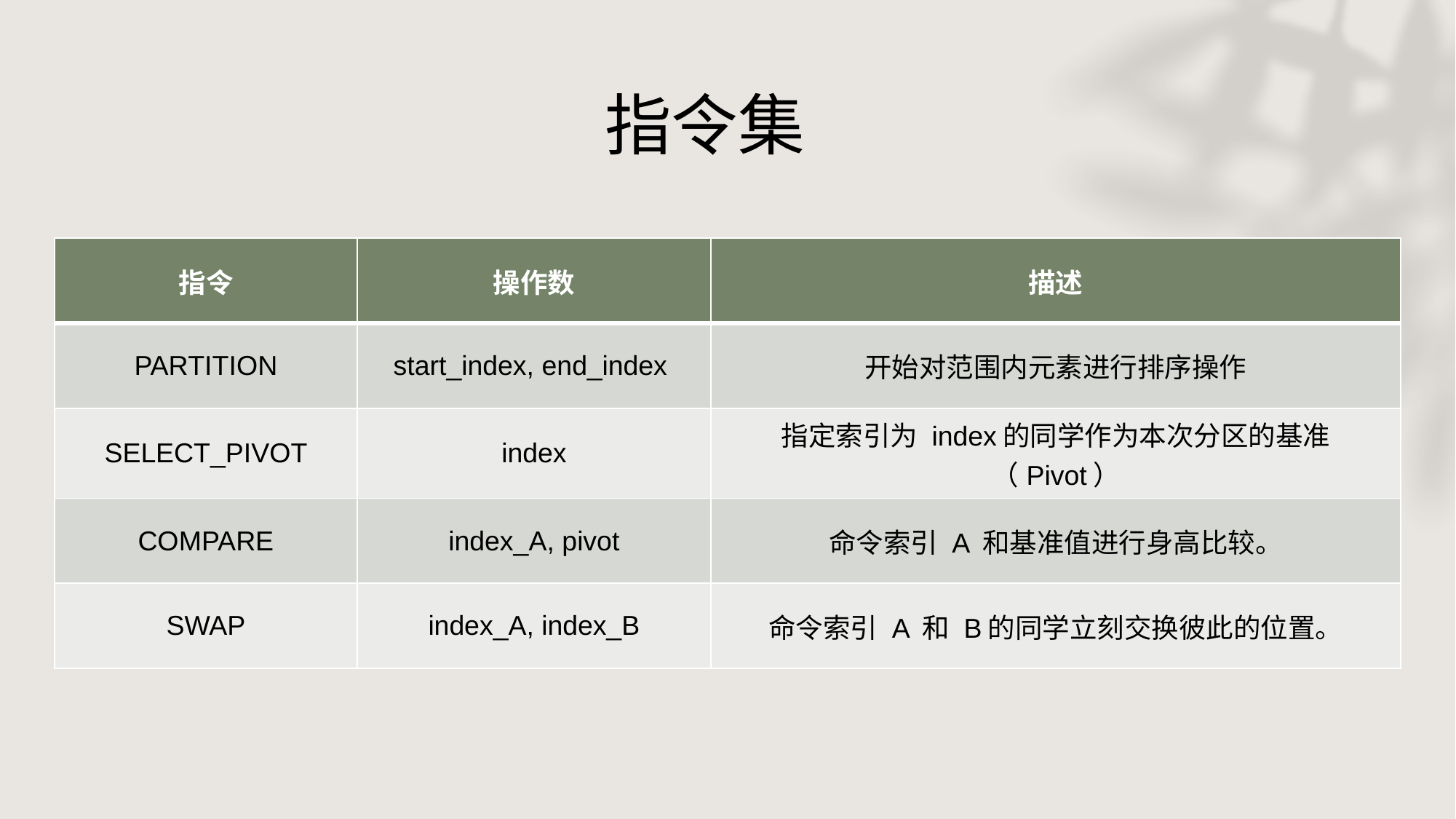

# 指令集
| 指令 | 操作数 | 描述 |
| --- | --- | --- |
| PARTITION | start\_index, end\_index | 开始对范围内元素进行排序操作 |
| SELECT\_PIVOT | index | 指定索引为 index的同学作为本次分区的基准（Pivot） |
| COMPARE | index\_A, pivot | 命令索引 A 和基准值进行身高比较。 |
| SWAP | index\_A, index\_B | 命令索引 A 和 B的同学立刻交换彼此的位置。 |